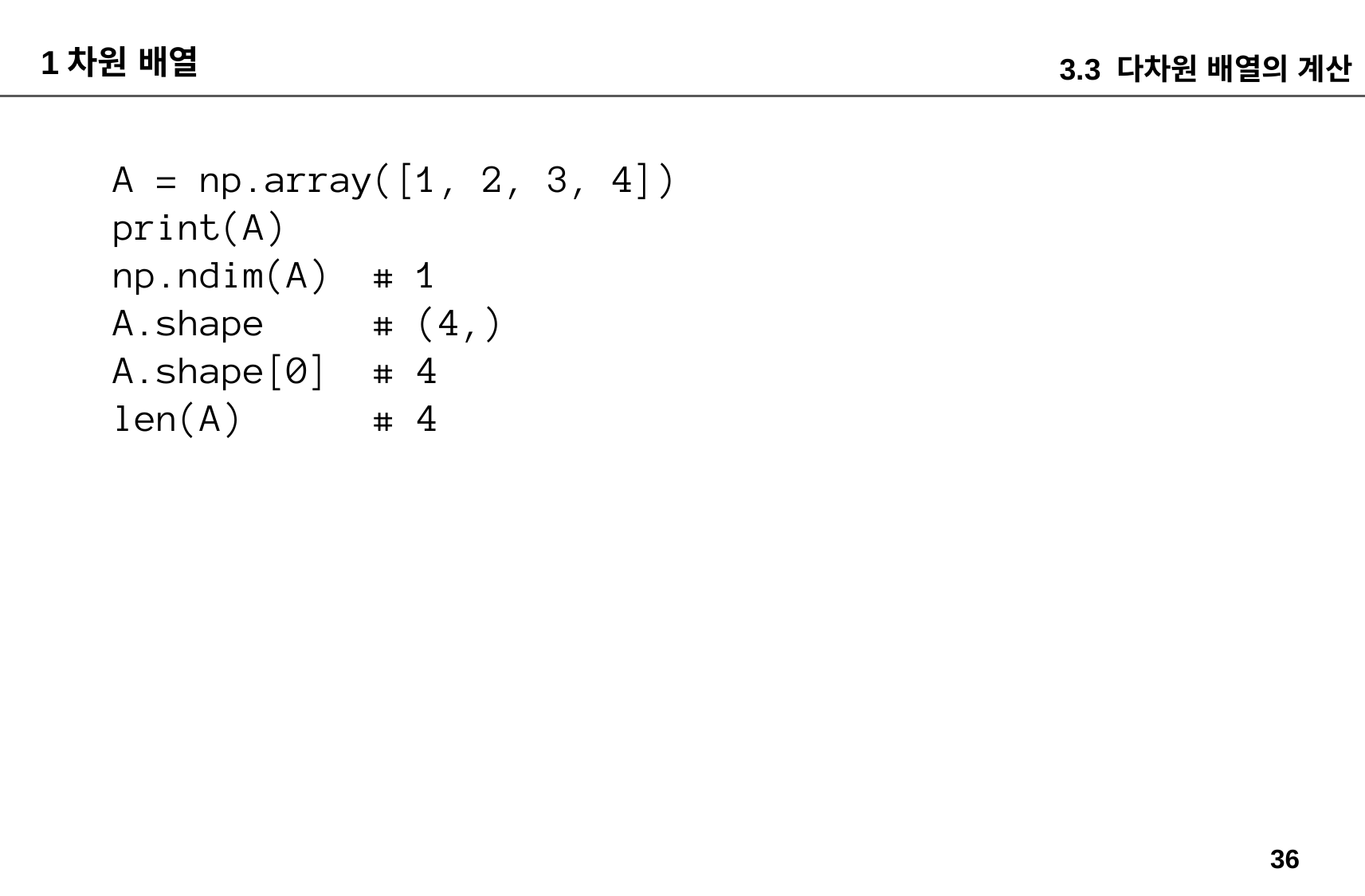

1차원 배열
3.3 다차원 배열의 계산
A = np.array([1, 2, 3, 4])
print(A)
np.ndim(A)  # 1
A.shape     # (4,)
A.shape[0]  # 4
len(A)      # 4